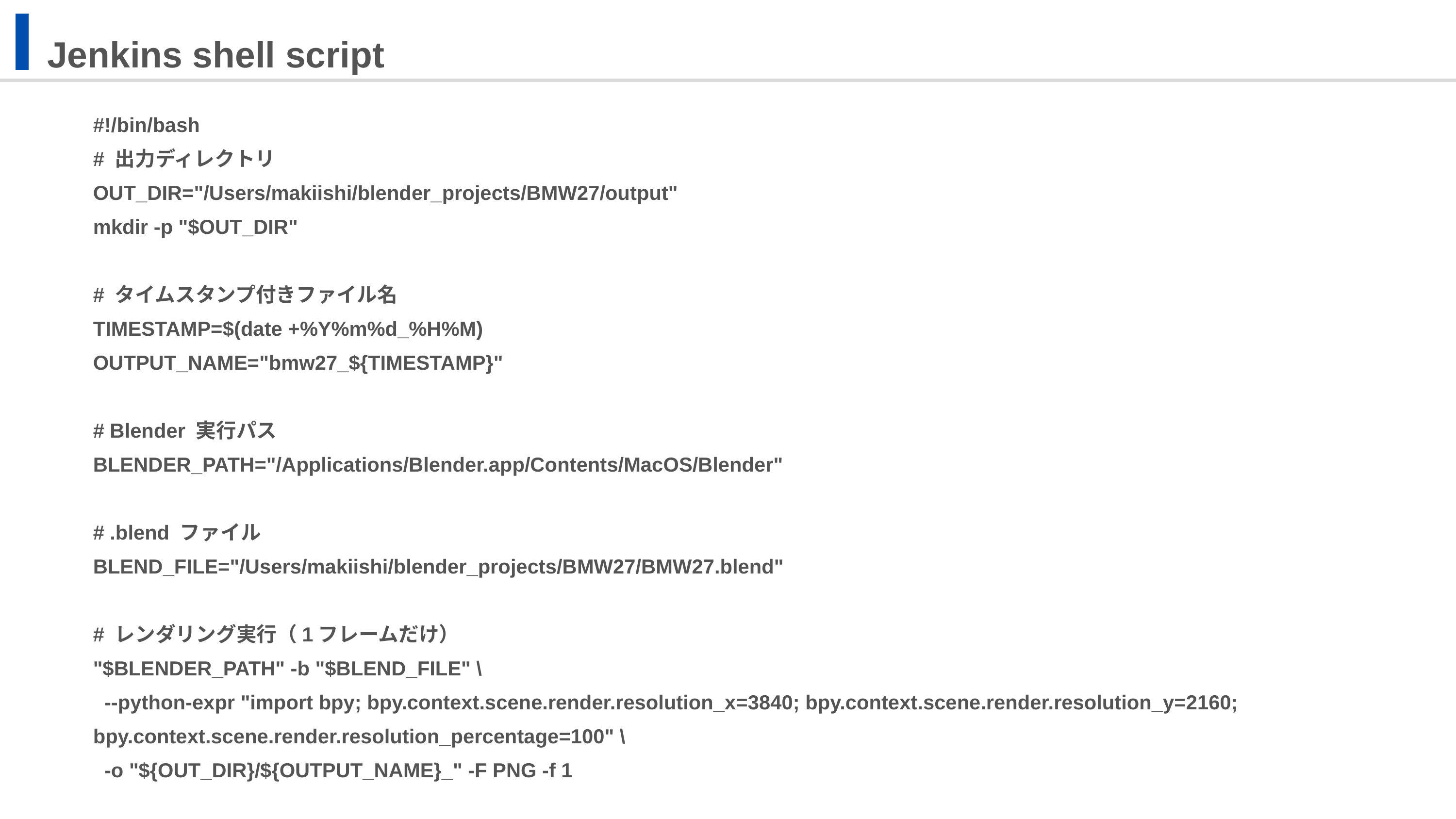

Jenkins shell script
#!/bin/bash
# 出力ディレクトリ
OUT_DIR="/Users/makiishi/blender_projects/BMW27/output"
mkdir -p "$OUT_DIR"

# タイムスタンプ付きファイル名
TIMESTAMP=$(date +%Y%m%d_%H%M)
OUTPUT_NAME="bmw27_${TIMESTAMP}"

# Blender 実行パス
BLENDER_PATH="/Applications/Blender.app/Contents/MacOS/Blender"

# .blend ファイル
BLEND_FILE="/Users/makiishi/blender_projects/BMW27/BMW27.blend"

# レンダリング実行（1フレームだけ）
"$BLENDER_PATH" -b "$BLEND_FILE" \
  --python-expr "import bpy; bpy.context.scene.render.resolution_x=3840; bpy.context.scene.render.resolution_y=2160; bpy.context.scene.render.resolution_percentage=100" \
  -o "${OUT_DIR}/${OUTPUT_NAME}_" -F PNG -f 1